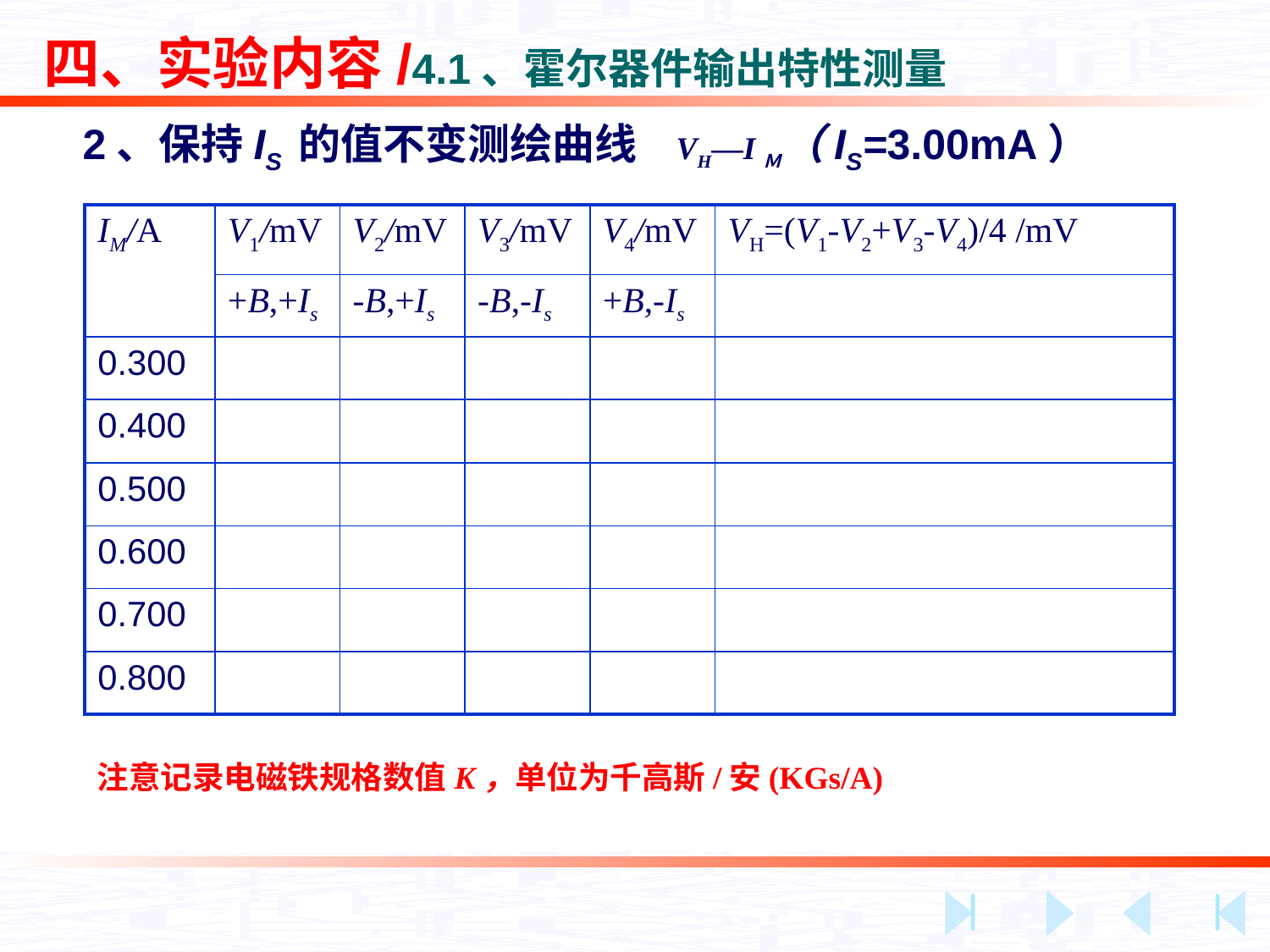

四、实验内容/4.1、霍尔器件输出特性测量
2、保持IS 的值不变测绘曲线   VH—IＭ（IS=3.00mA）

| IM/A | V1/mV | V2/mV | V3/mV | V4/mV | VH=(V1-V2+V3-V4)/4 /mV |
| --- | --- | --- | --- | --- | --- |
|  | +B,+Is | -B,+Is | -B,-Is | +B,-Is |  |
| 0.300 |  |  |  |  |  |
| 0.400 |  |  |  |  |  |
| 0.500 |  |  |  |  |  |
| 0.600 |  |  |  |  |  |
| 0.700 |  |  |  |  |  |
| 0.800 |  |  |  |  |  |
注意记录电磁铁规格数值K，单位为千高斯/安(KGs/A)